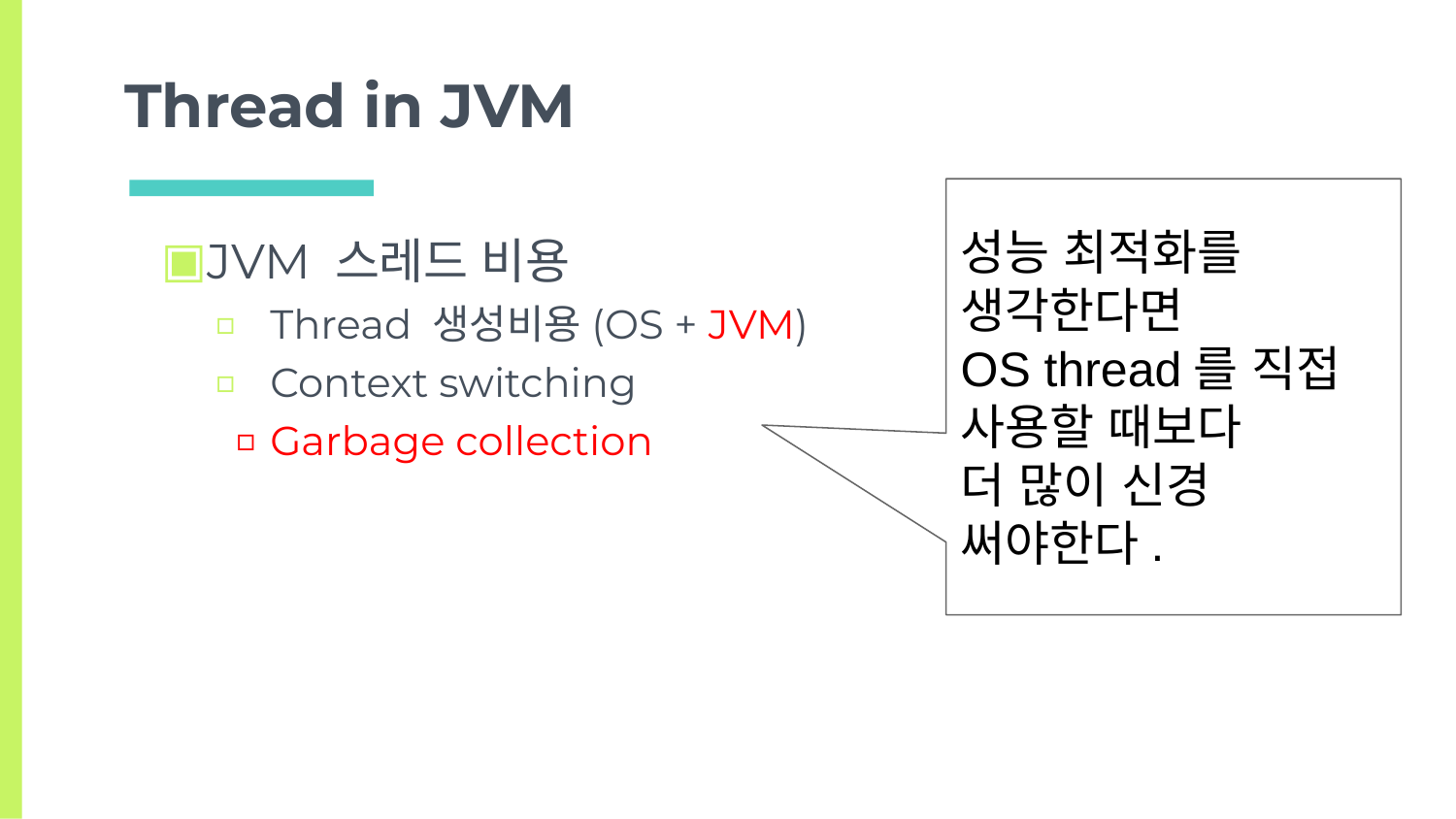

# Thread in JVM
성능 최적화를 생각한다면
OS thread를 직접 사용할 때보다
더 많이 신경 써야한다.
JVM 스레드 비용
Thread 생성비용(OS + JVM)
Context switching
Garbage collection